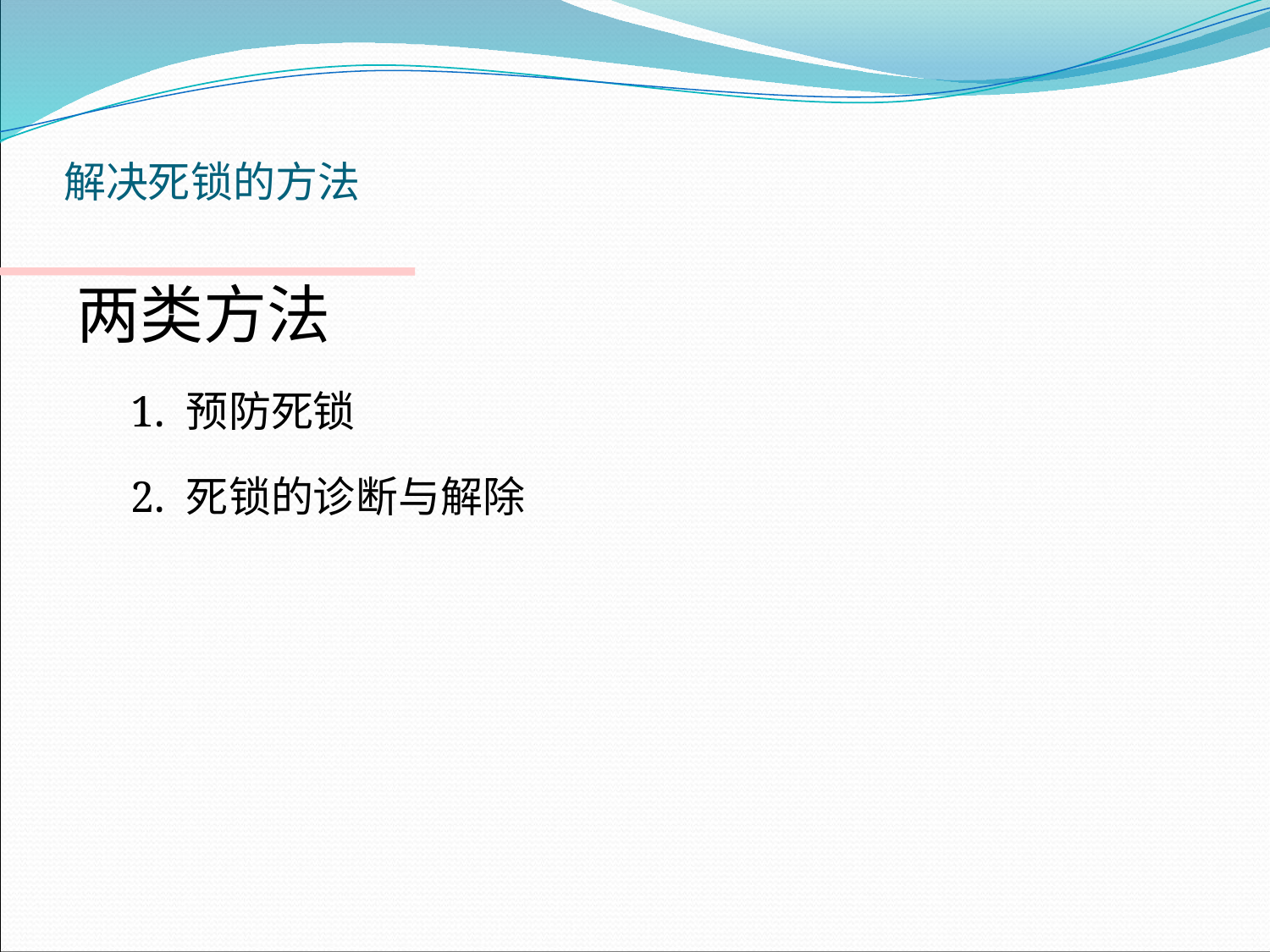

# 解决死锁的方法
两类方法
1. 预防死锁
2. 死锁的诊断与解除

1022